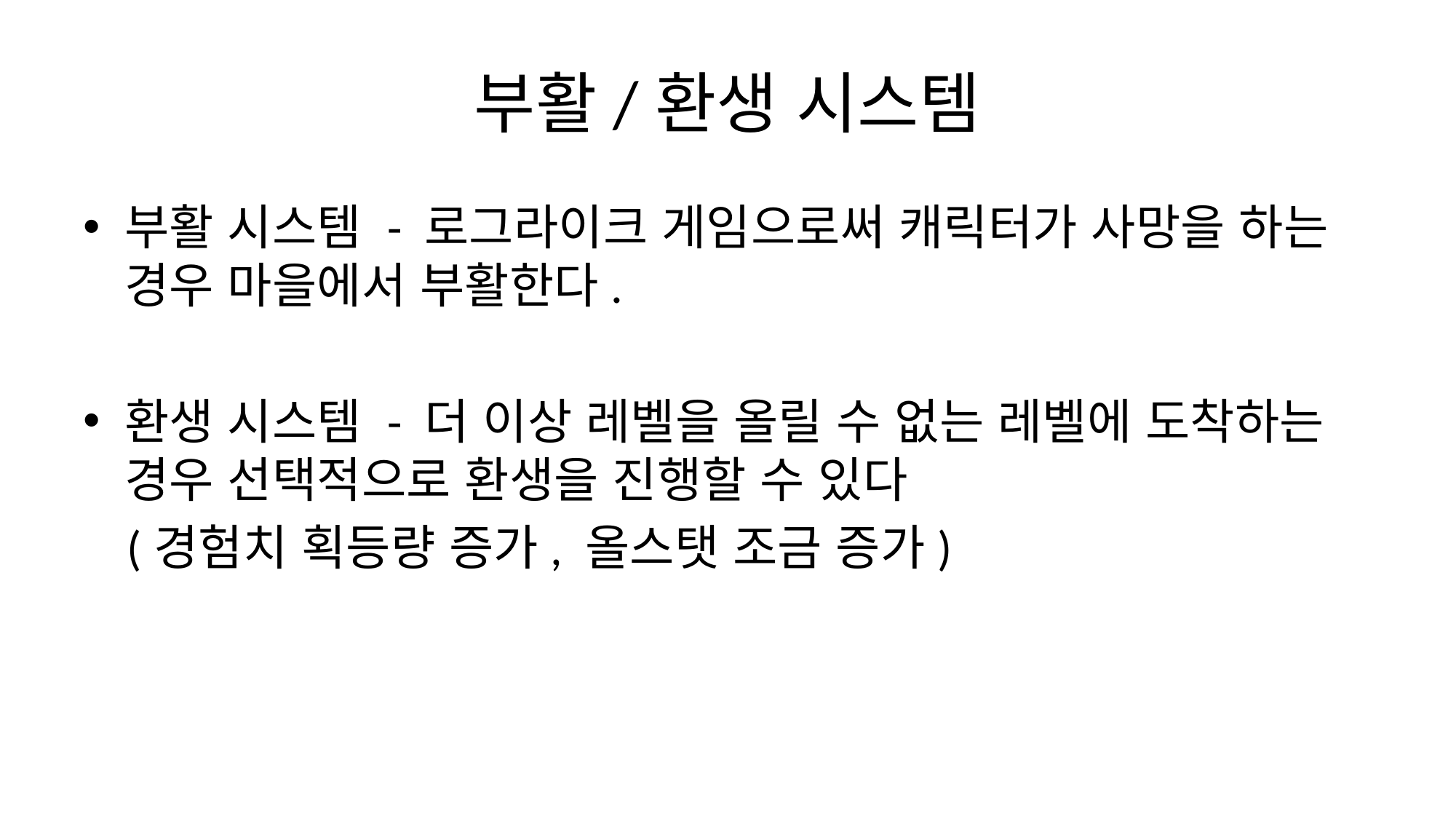

# 부활/환생 시스템
부활 시스템 - 로그라이크 게임으로써 캐릭터가 사망을 하는 경우 마을에서 부활한다.

환생 시스템 - 더 이상 레벨을 올릴 수 없는 레벨에 도착하는 경우 선택적으로 환생을 진행할 수 있다
    (경험치 획등량 증가, 올스탯 조금 증가)